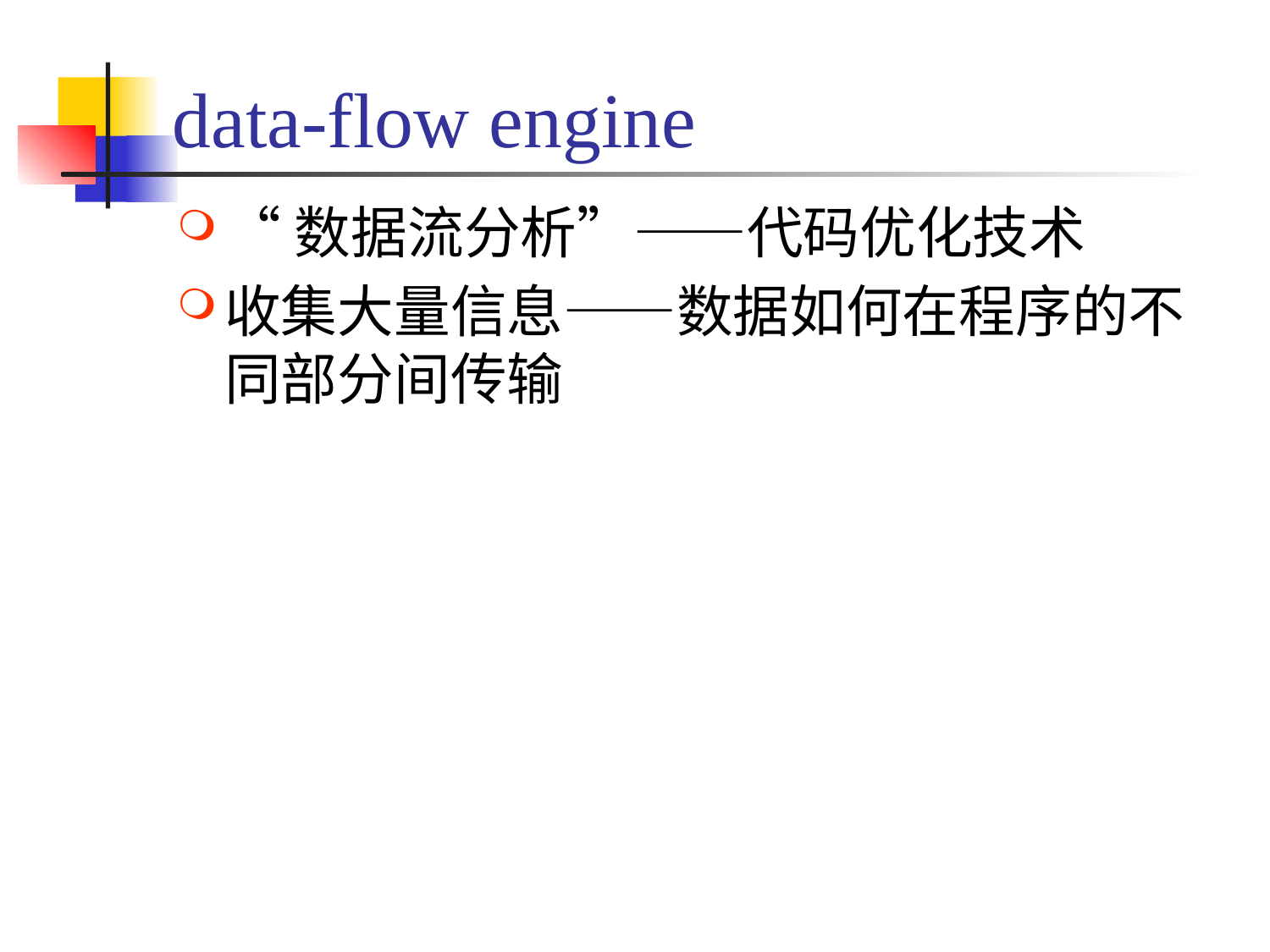

# data-flow engine
“数据流分析”——代码优化技术
收集大量信息——数据如何在程序的不同部分间传输